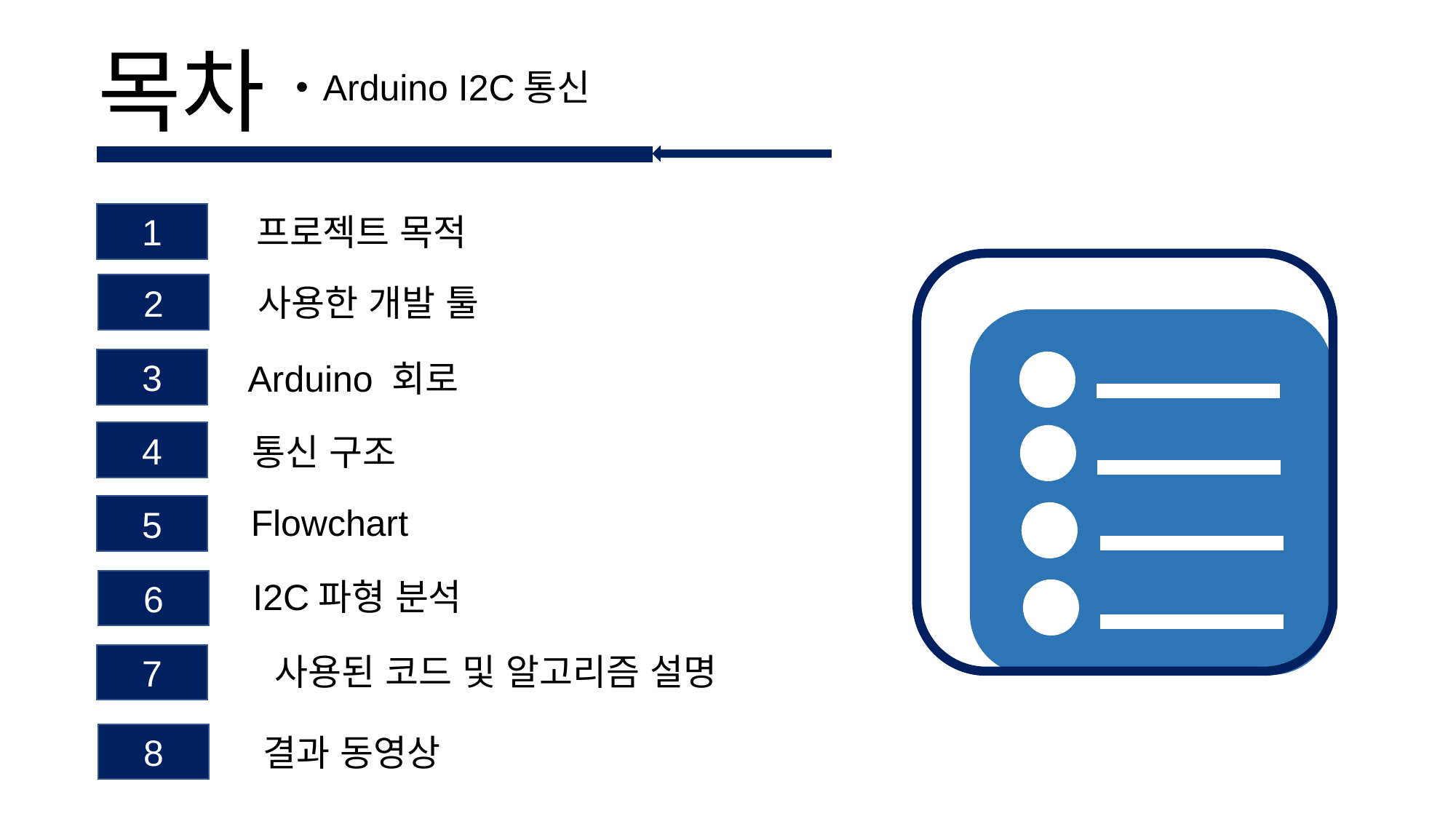

# 목차
Arduino I2C통신

프로젝트 목적
1

2
사용한 개발 툴

3
Arduino 회로

4
통신 구조

Flowchart
5

I2C파형 분석
6

사용된 코드 및 알고리즘 설명
7
8
결과 동영상